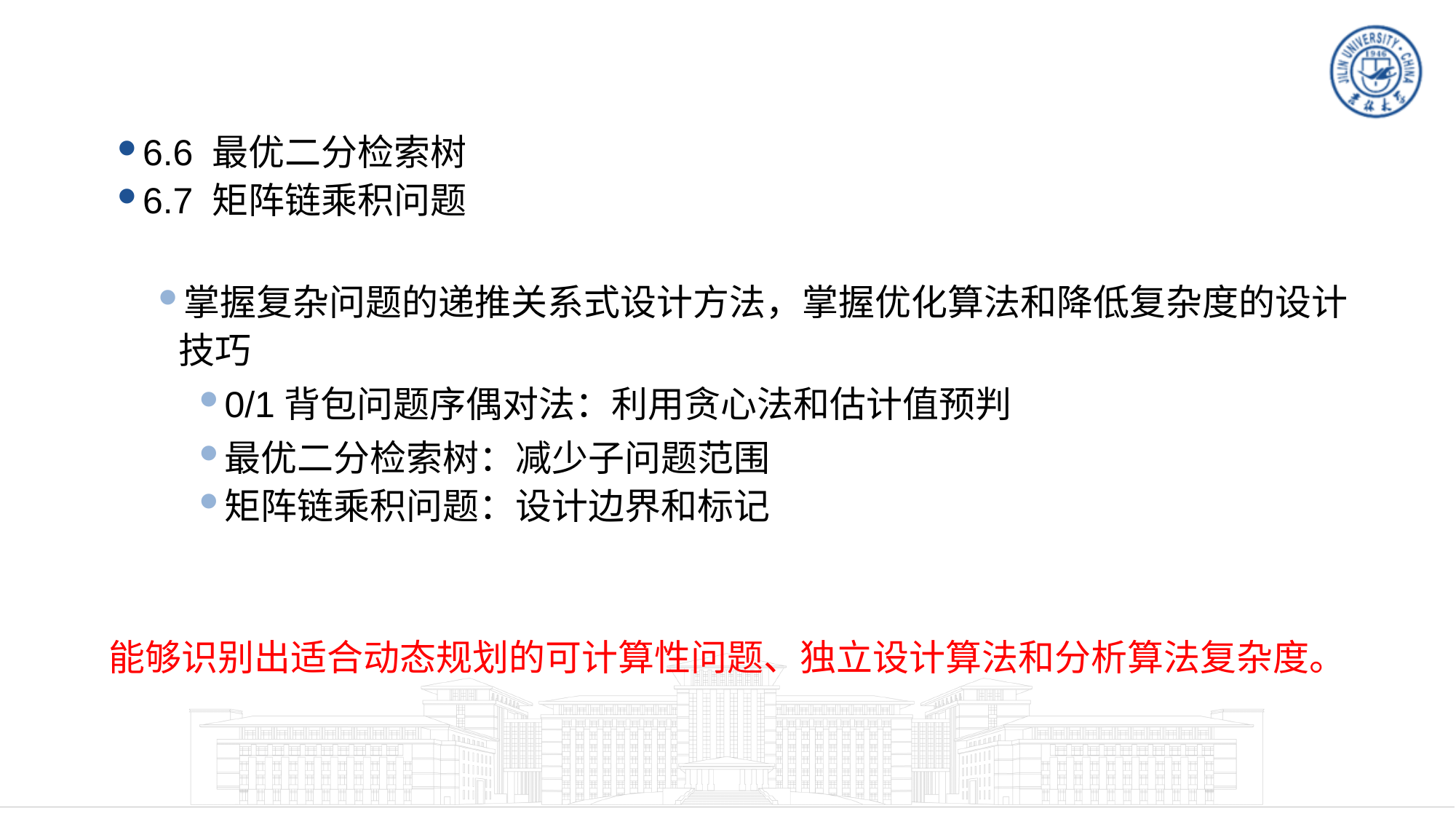

6.6 最优二分检索树
6.7 矩阵链乘积问题

掌握复杂问题的递推关系式设计方法，掌握优化算法和降低复杂度的设计技巧
0/1背包问题序偶对法：利用贪心法和估计值预判
最优二分检索树：减少子问题范围
矩阵链乘积问题：设计边界和标记
能够识别出适合动态规划的可计算性问题、独立设计算法和分析算法复杂度。
101